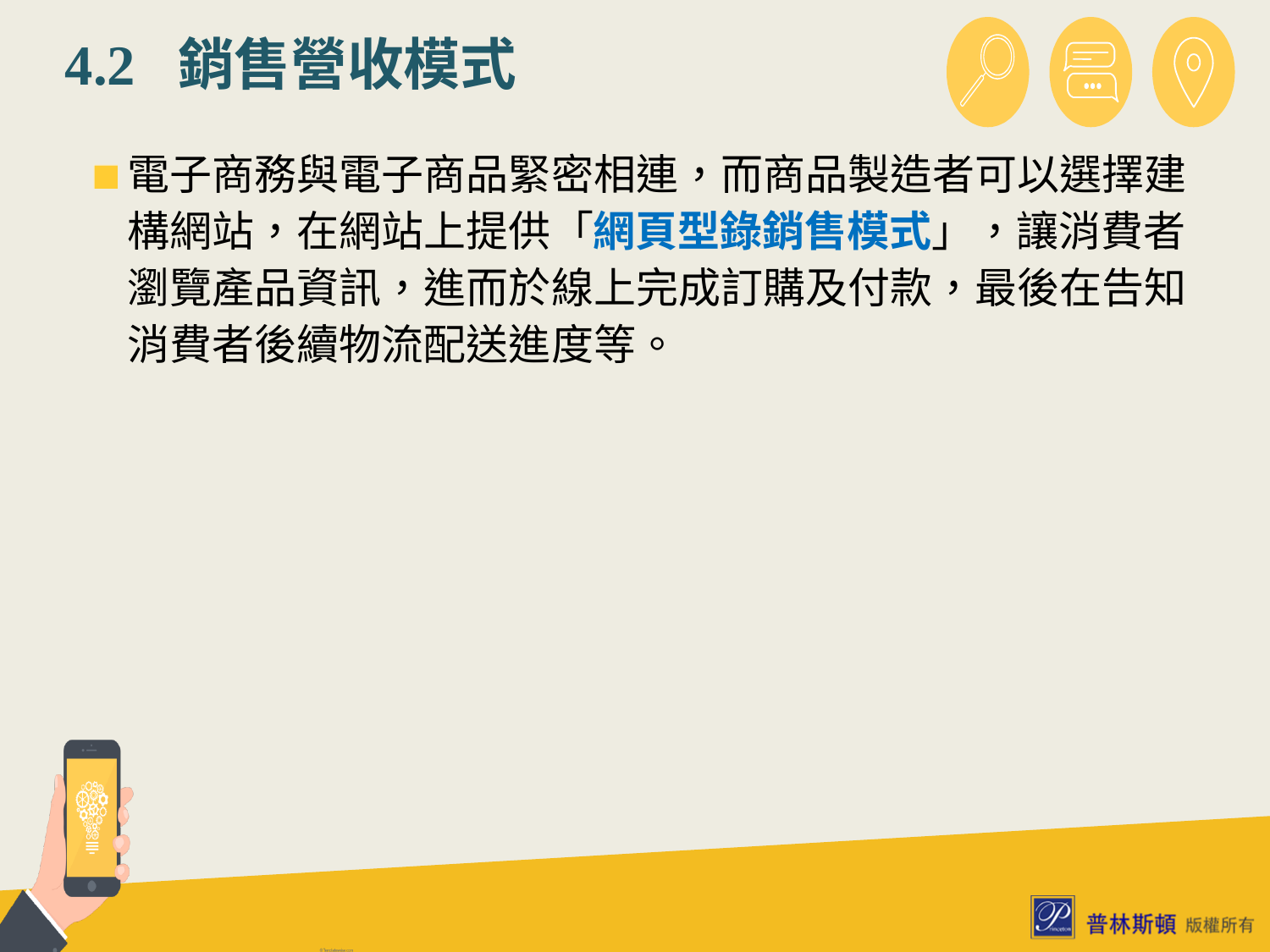

# 4.2  銷售營收模式
電子商務與電子商品緊密相連，而商品製造者可以選擇建構網站，在網站上提供「網頁型錄銷售模式」，讓消費者瀏覽產品資訊，進而於線上完成訂購及付款，最後在告知消費者後續物流配送進度等。